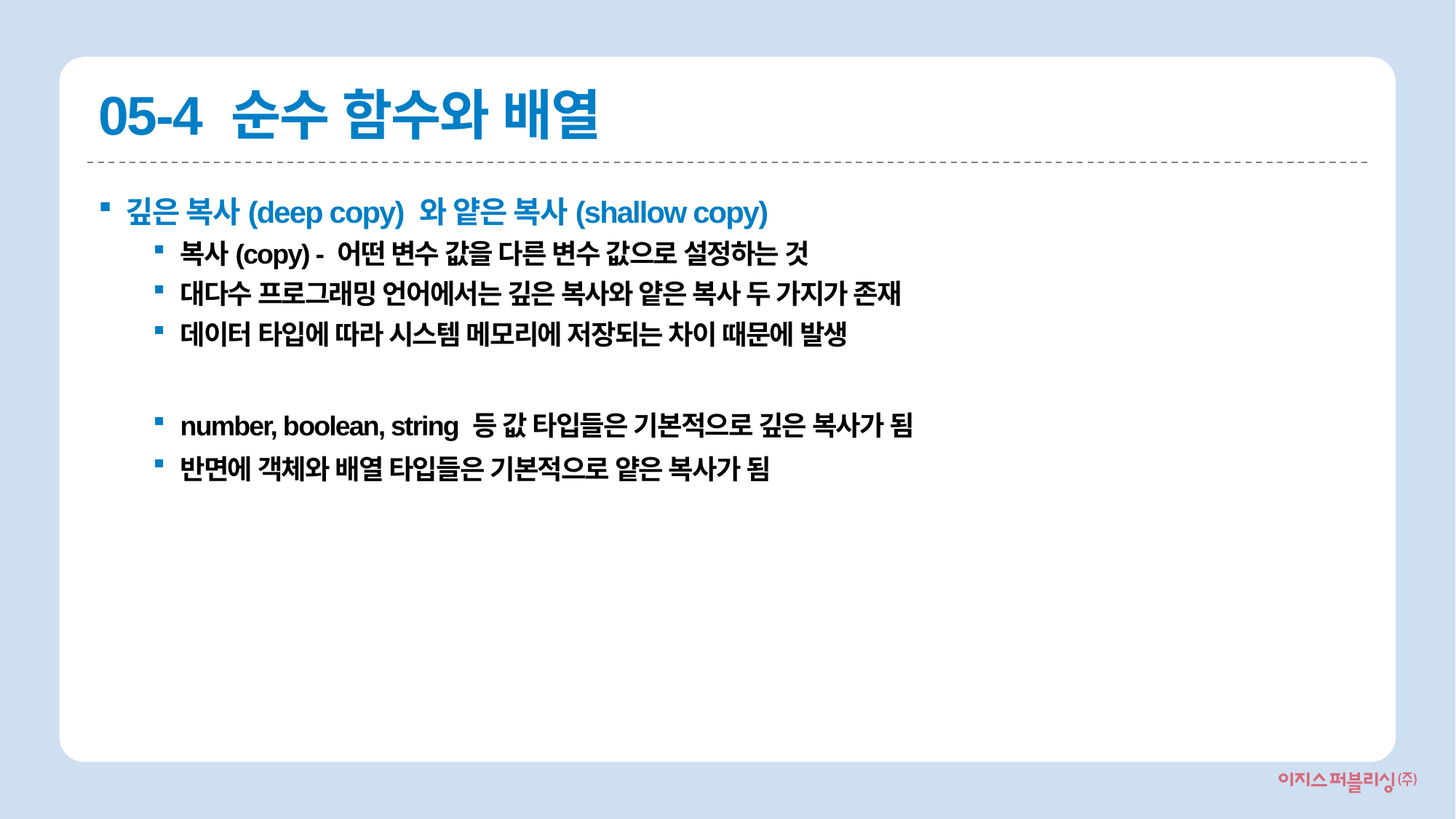

# 05-4 순수 함수와 배열
깊은 복사(deep copy) 와 얕은 복사(shallow copy)
복사(copy) - 어떤 변수 값을 다른 변수 값으로 설정하는 것
대다수 프로그래밍 언어에서는 깊은 복사와 얕은 복사 두 가지가 존재
데이터 타입에 따라 시스템 메모리에 저장되는 차이 때문에 발생

number, boolean, string 등 값 타입들은 기본적으로 깊은 복사가 됨
반면에 객체와 배열 타입들은 기본적으로 얕은 복사가 됨